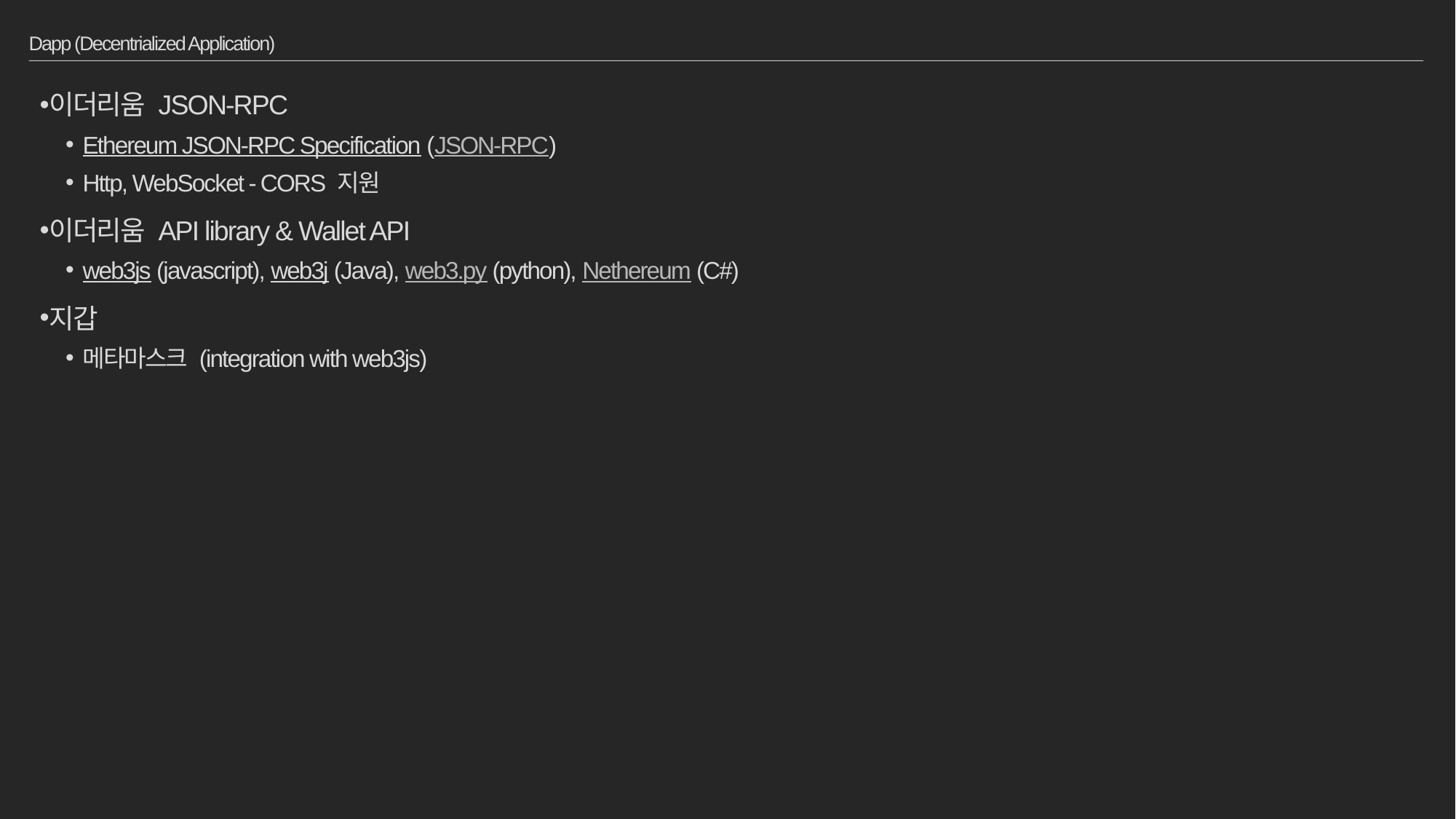

# Dapp (Decentrialized Application)
이더리움 JSON-RPC
Ethereum JSON-RPC Specification (JSON-RPC)
Http, WebSocket - CORS 지원
이더리움 API library & Wallet API
web3js (javascript), web3j (Java), web3.py (python), Nethereum (C#)
지갑
메타마스크 (integration with web3js)